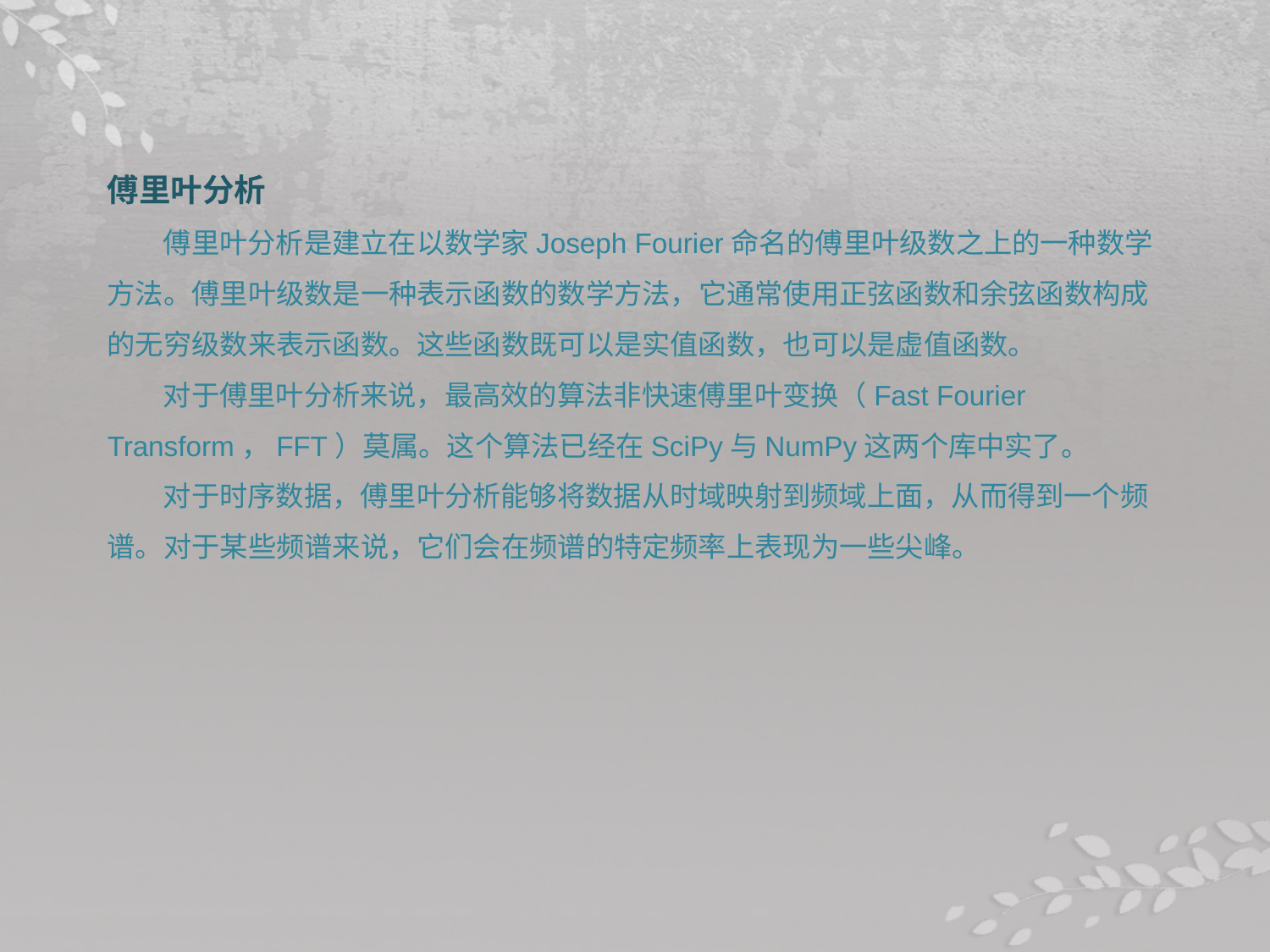

傅里叶分析
傅里叶分析是建立在以数学家Joseph Fourier命名的傅里叶级数之上的一种数学方法。傅里叶级数是一种表示函数的数学方法，它通常使用正弦函数和余弦函数构成的无穷级数来表示函数。这些函数既可以是实值函数，也可以是虚值函数。
对于傅里叶分析来说，最高效的算法非快速傅里叶变换（Fast Fourier Transform，FFT）莫属。这个算法已经在SciPy与NumPy这两个库中实了。
对于时序数据，傅里叶分析能够将数据从时域映射到频域上面，从而得到一个频谱。对于某些频谱来说，它们会在频谱的特定频率上表现为一些尖峰。